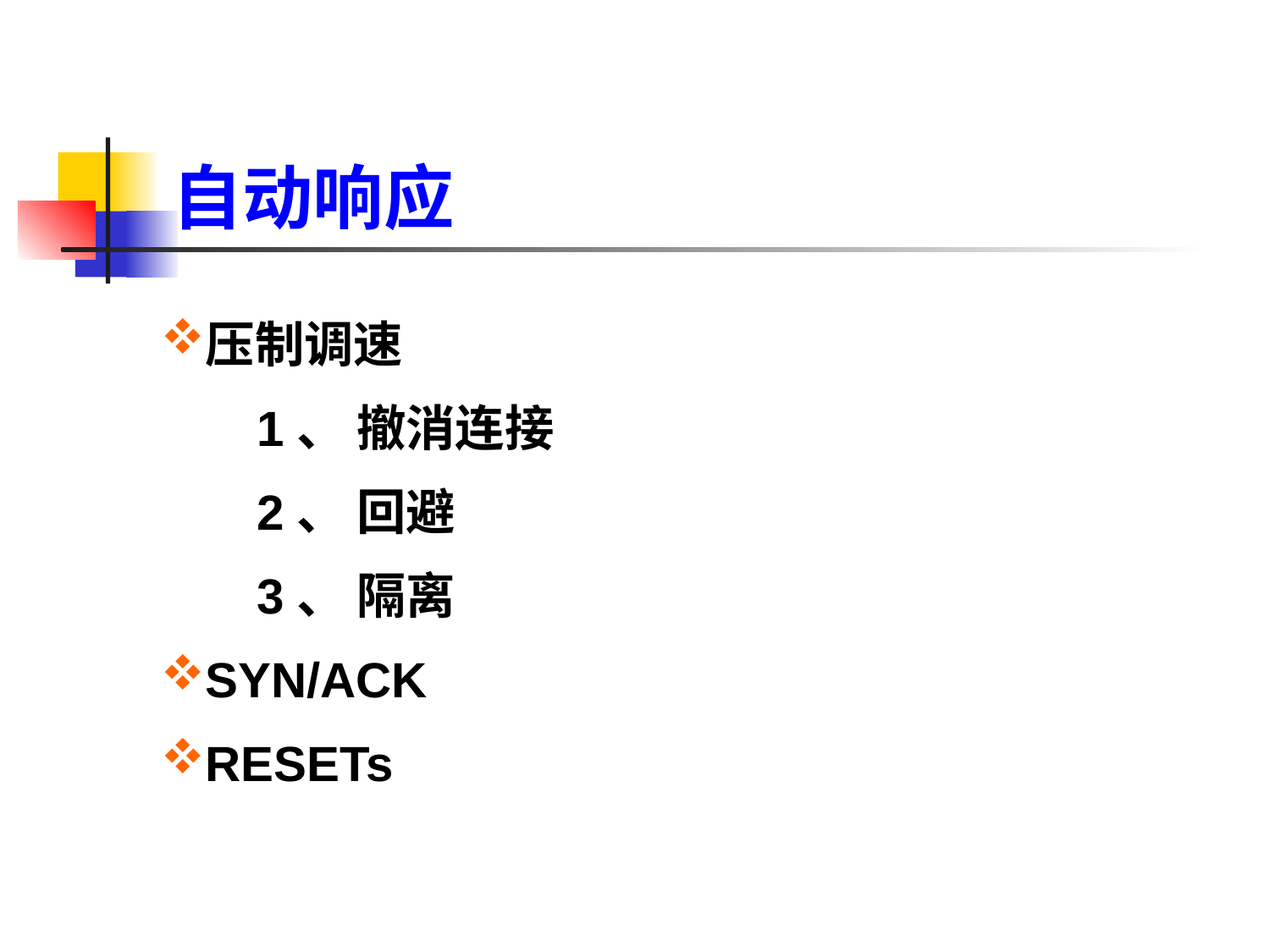

自动响应
压制调速
       1、 撤消连接
       2、 回避
       3、 隔离
SYN/ACK
RESETs